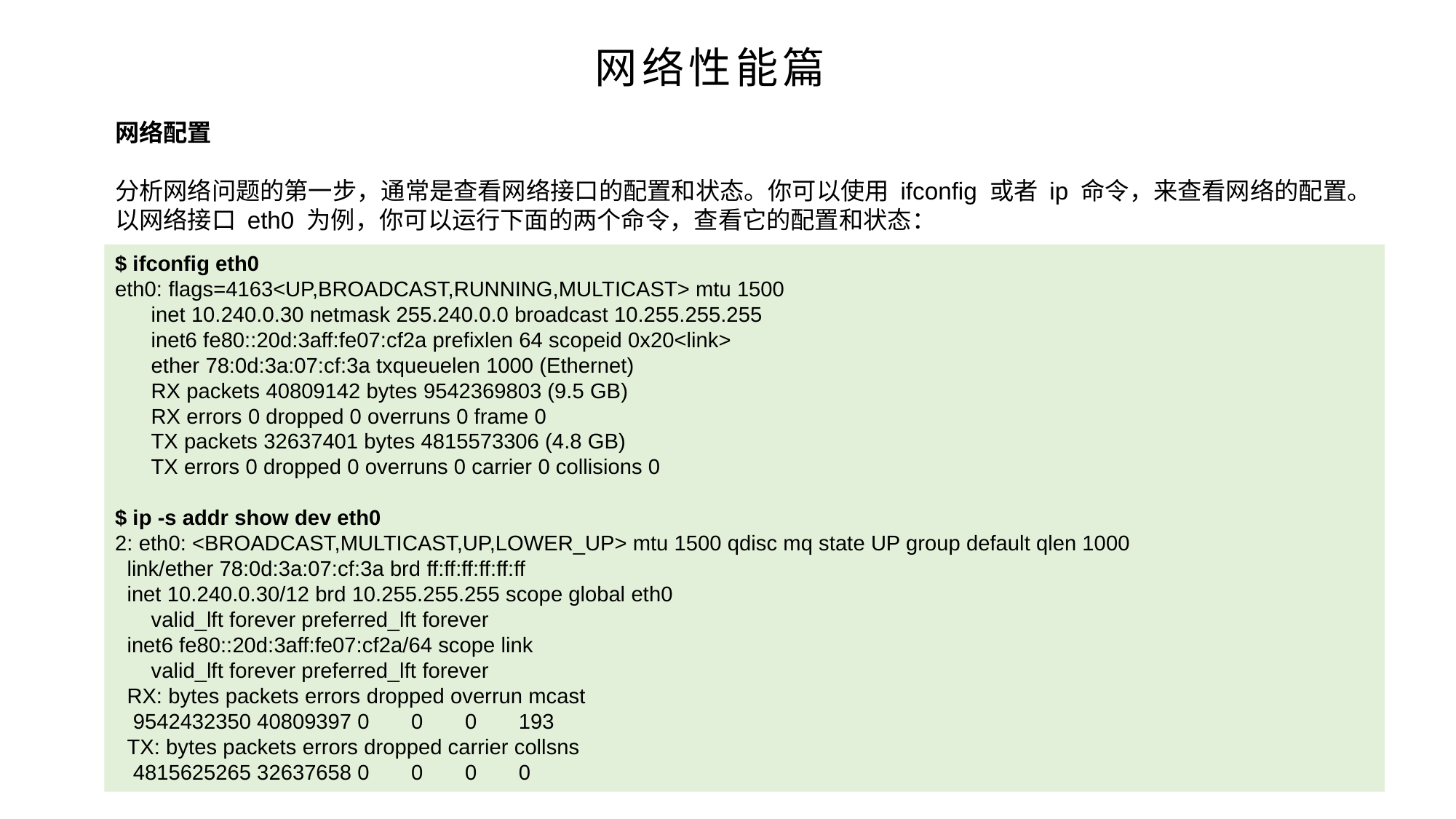

网络性能篇
网络配置

分析网络问题的第一步，通常是查看网络接口的配置和状态。你可以使用 ifconfig 或者 ip 命令，来查看网络的配置。
以网络接口 eth0 为例，你可以运行下面的两个命令，查看它的配置和状态：
$ ifconfig eth0
eth0: flags=4163<UP,BROADCAST,RUNNING,MULTICAST> mtu 1500
      inet 10.240.0.30 netmask 255.240.0.0 broadcast 10.255.255.255
      inet6 fe80::20d:3aff:fe07:cf2a prefixlen 64 scopeid 0x20<link>
      ether 78:0d:3a:07:cf:3a txqueuelen 1000 (Ethernet)
      RX packets 40809142 bytes 9542369803 (9.5 GB)
      RX errors 0 dropped 0 overruns 0 frame 0
      TX packets 32637401 bytes 4815573306 (4.8 GB)
      TX errors 0 dropped 0 overruns 0 carrier 0 collisions 0
​
$ ip -s addr show dev eth0
2: eth0: <BROADCAST,MULTICAST,UP,LOWER_UP> mtu 1500 qdisc mq state UP group default qlen 1000
  link/ether 78:0d:3a:07:cf:3a brd ff:ff:ff:ff:ff:ff
  inet 10.240.0.30/12 brd 10.255.255.255 scope global eth0
      valid_lft forever preferred_lft forever
  inet6 fe80::20d:3aff:fe07:cf2a/64 scope link
      valid_lft forever preferred_lft forever
  RX: bytes packets errors dropped overrun mcast
   9542432350 40809397 0       0       0       193
  TX: bytes packets errors dropped carrier collsns
   4815625265 32637658 0       0       0       0